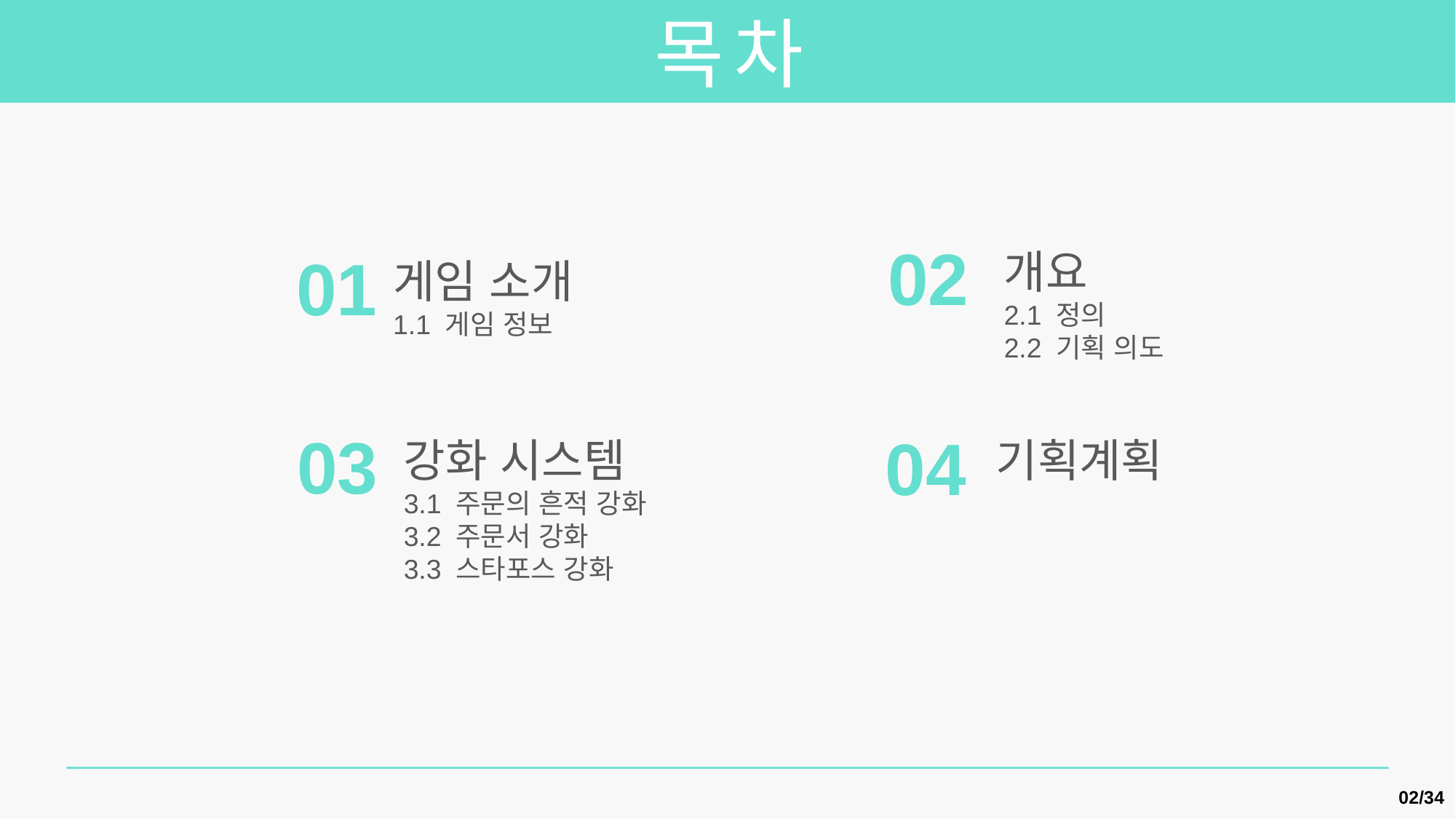

목차
02
개요
2.1 정의
2.2 기획 의도
01
게임 소개
1.1 게임 정보
03
강화 시스템
3.1 주문의 흔적 강화
3.2 주문서 강화
3.3 스타포스 강화
04
기획계획

02/34